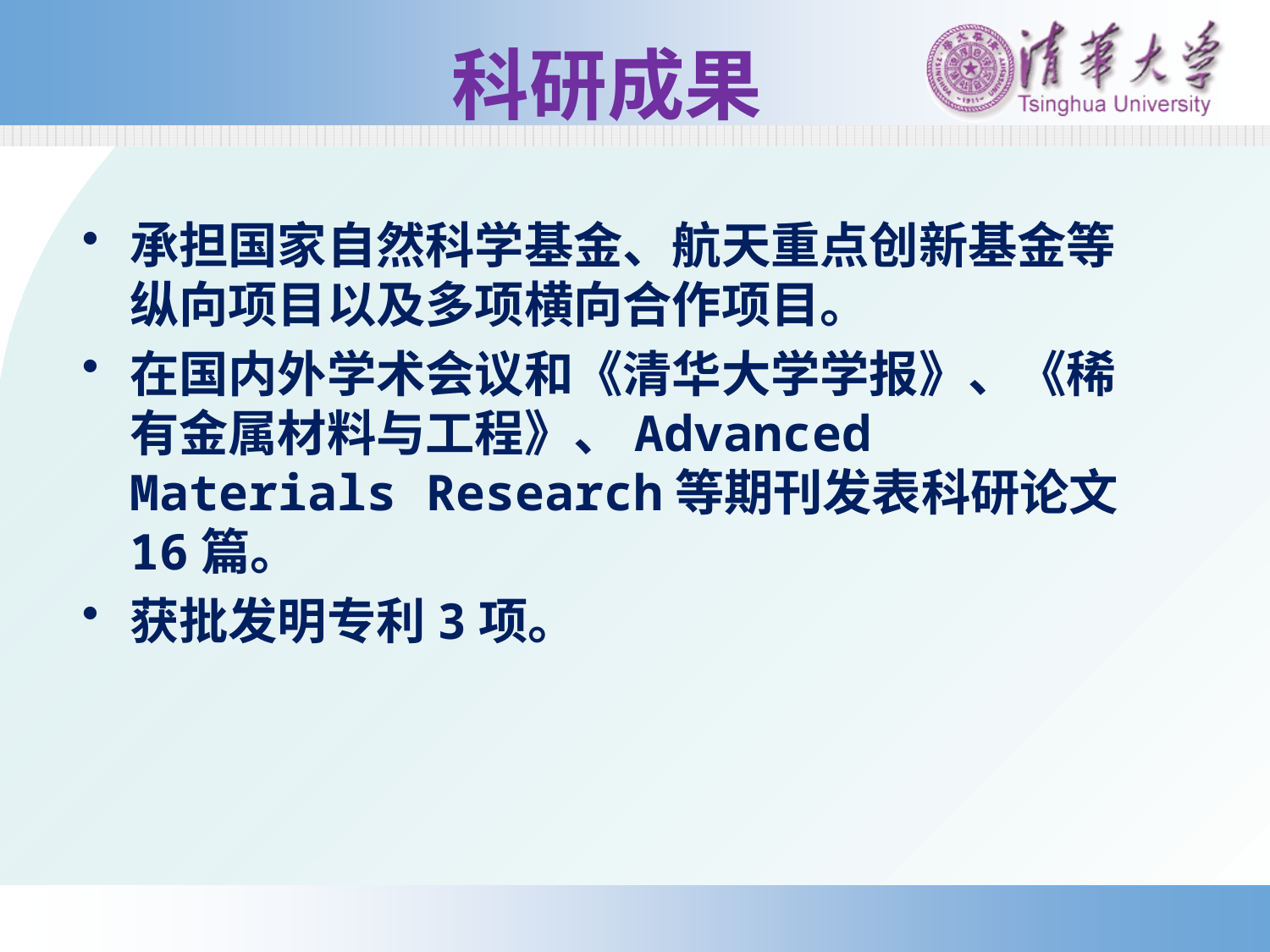

# 科研成果
承担国家自然科学基金、航天重点创新基金等纵向项目以及多项横向合作项目。
在国内外学术会议和《清华大学学报》、《稀有金属材料与工程》、Advanced Materials Research等期刊发表科研论文16篇。
获批发明专利3项。